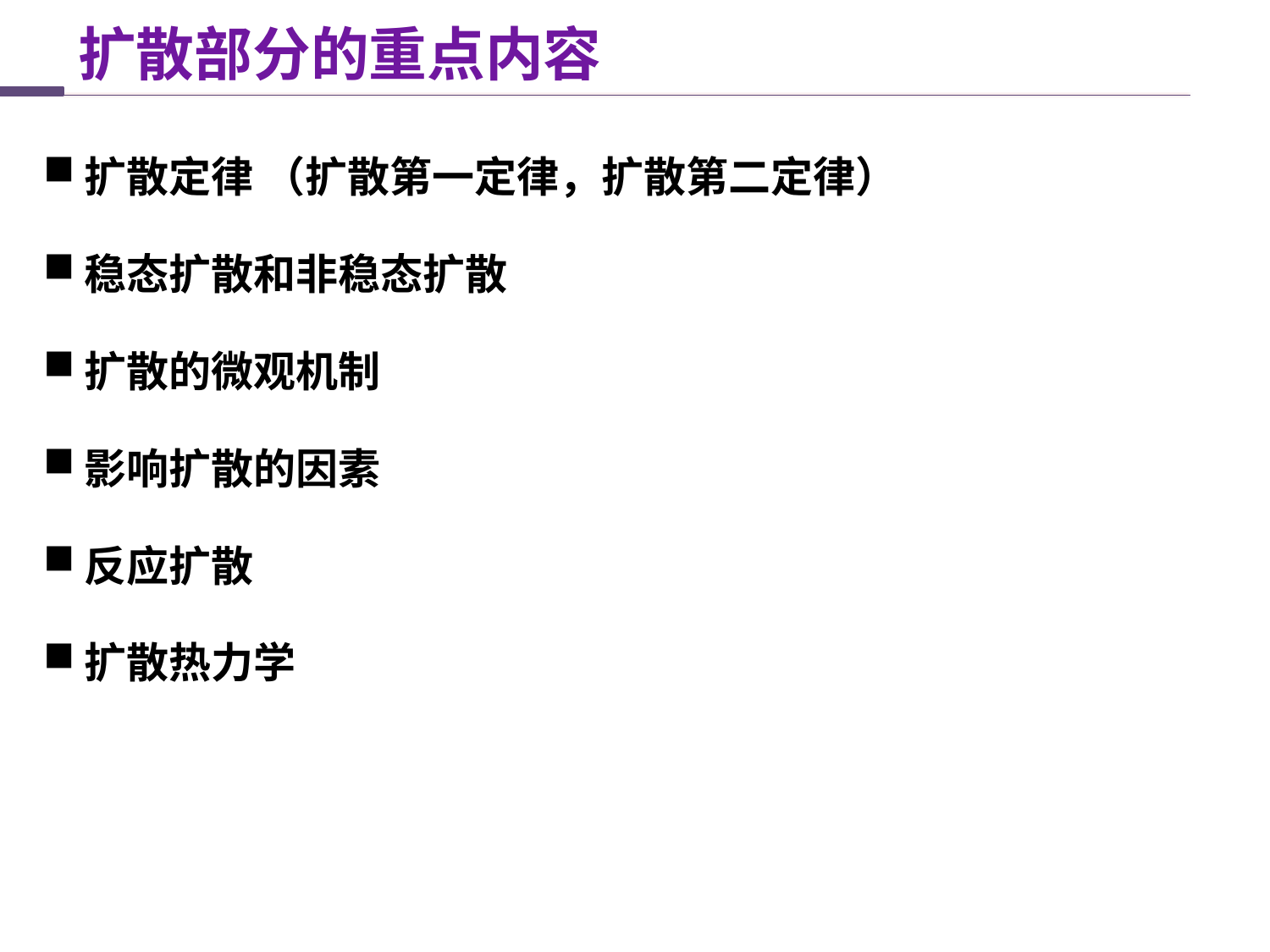

扩散部分的重点内容
4

扩散定律 （扩散第一定律，扩散第二定律）
稳态扩散和非稳态扩散
扩散的微观机制
影响扩散的因素
反应扩散
扩散热力学